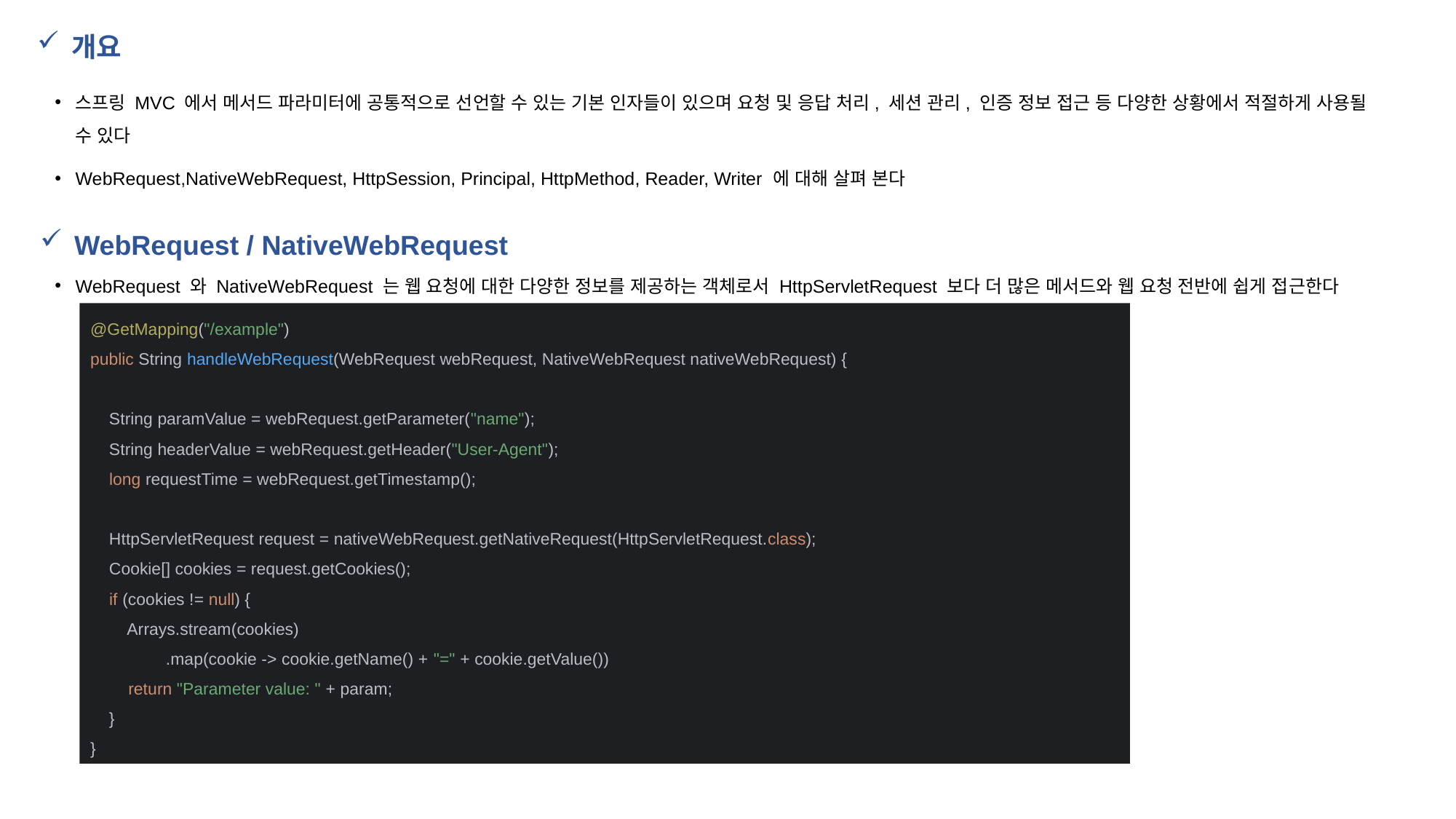

개요
스프링 MVC 에서 메서드 파라미터에 공통적으로 선언할 수 있는 기본 인자들이 있으며 요청 및 응답 처리, 세션 관리, 인증 정보 접근 등 다양한 상황에서 적절하게 사용될 수 있다
WebRequest,NativeWebRequest, HttpSession, Principal, HttpMethod, Reader, Writer 에 대해 살펴 본다
WebRequest / NativeWebRequest
WebRequest 와 NativeWebRequest 는 웹 요청에 대한 다양한 정보를 제공하는 객체로서 HttpServletRequest 보다 더 많은 메서드와 웹 요청 전반에 쉽게 접근한다
@GetMapping("/example")
public String handleWebRequest(WebRequest webRequest, NativeWebRequest nativeWebRequest) {
    String paramValue = webRequest.getParameter("name");
    String headerValue = webRequest.getHeader("User-Agent");
    long requestTime = webRequest.getTimestamp();
    HttpServletRequest request = nativeWebRequest.getNativeRequest(HttpServletRequest.class);
    Cookie[] cookies = request.getCookies();
    if (cookies != null) {
        Arrays.stream(cookies)
                .map(cookie -> cookie.getName() + "=" + cookie.getValue())
        return "Parameter value: " + param;
    }
}